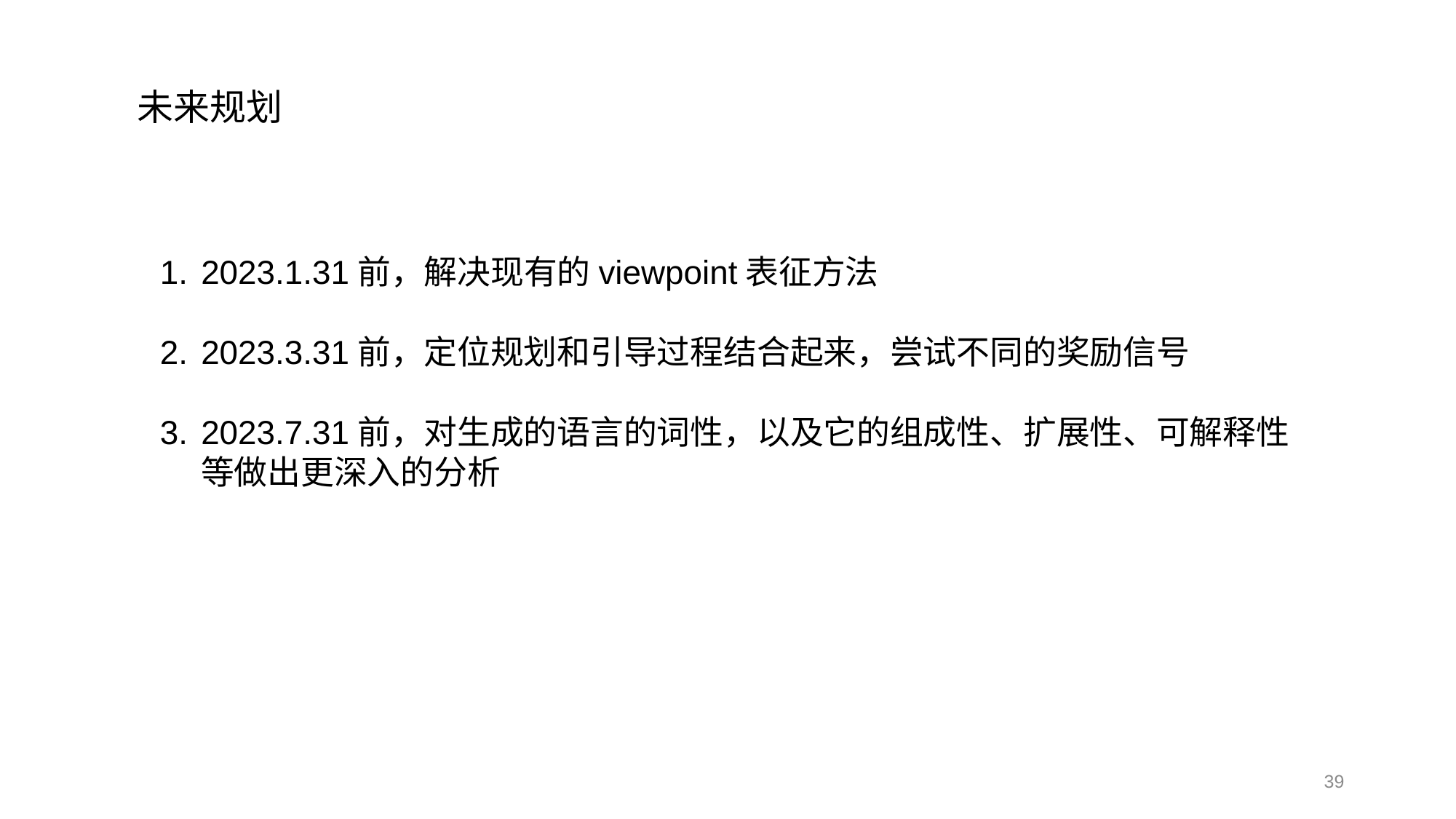

未来规划
2023.1.31前，解决现有的viewpoint表征方法

2023.3.31前，定位规划和引导过程结合起来，尝试不同的奖励信号

2023.7.31前，对生成的语言的词性，以及它的组成性、扩展性、可解释性等做出更深入的分析
39